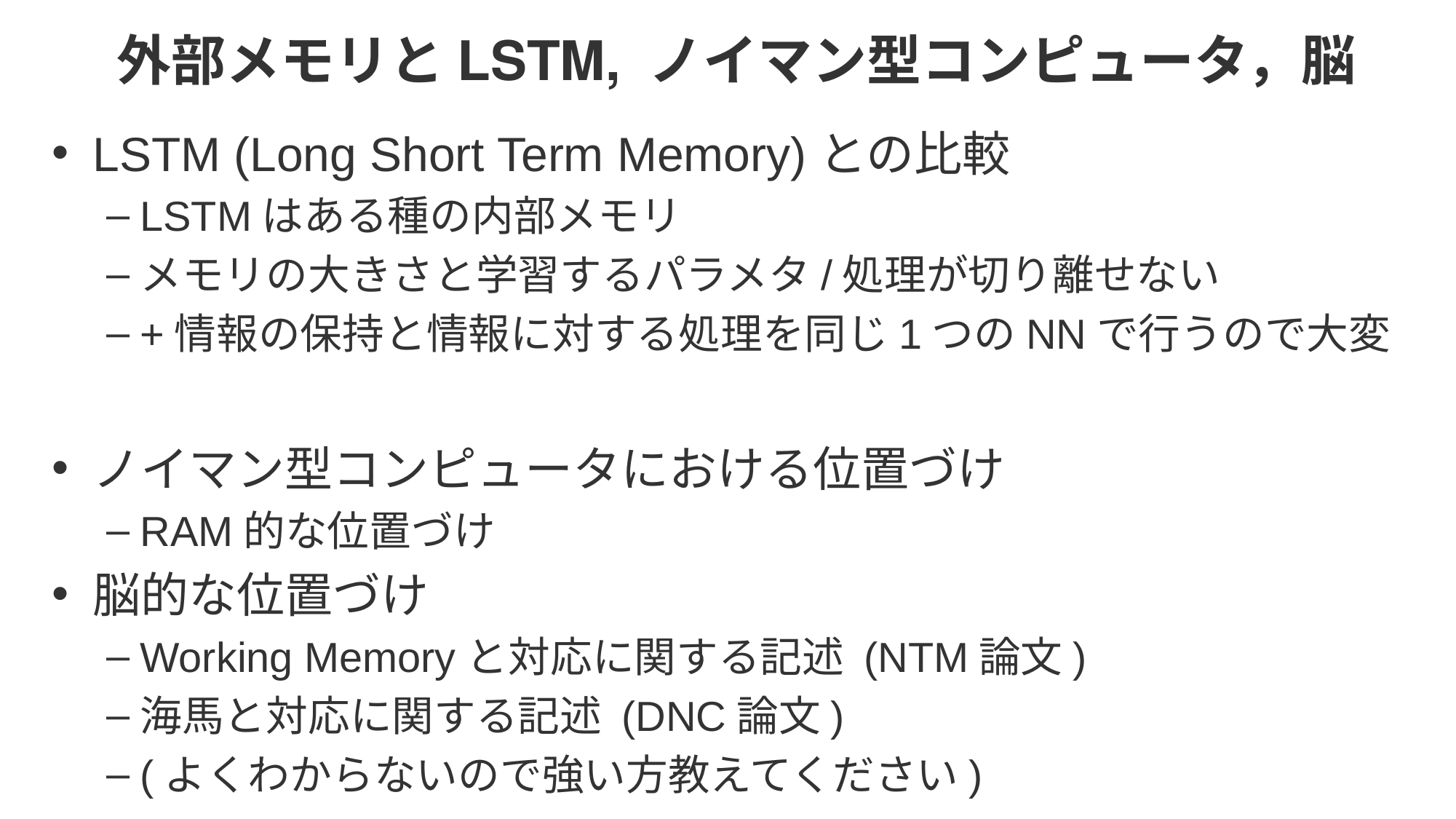

# 外部メモリとLSTM, ノイマン型コンピュータ，脳
LSTM (Long Short Term Memory)との比較
LSTMはある種の内部メモリ
メモリの大きさと学習するパラメタ/処理が切り離せない
+情報の保持と情報に対する処理を同じ1つのNNで行うので大変

ノイマン型コンピュータにおける位置づけ
RAM的な位置づけ
脳的な位置づけ
Working Memoryと対応に関する記述 (NTM論文)
海馬と対応に関する記述 (DNC論文)
(よくわからないので強い方教えてください)